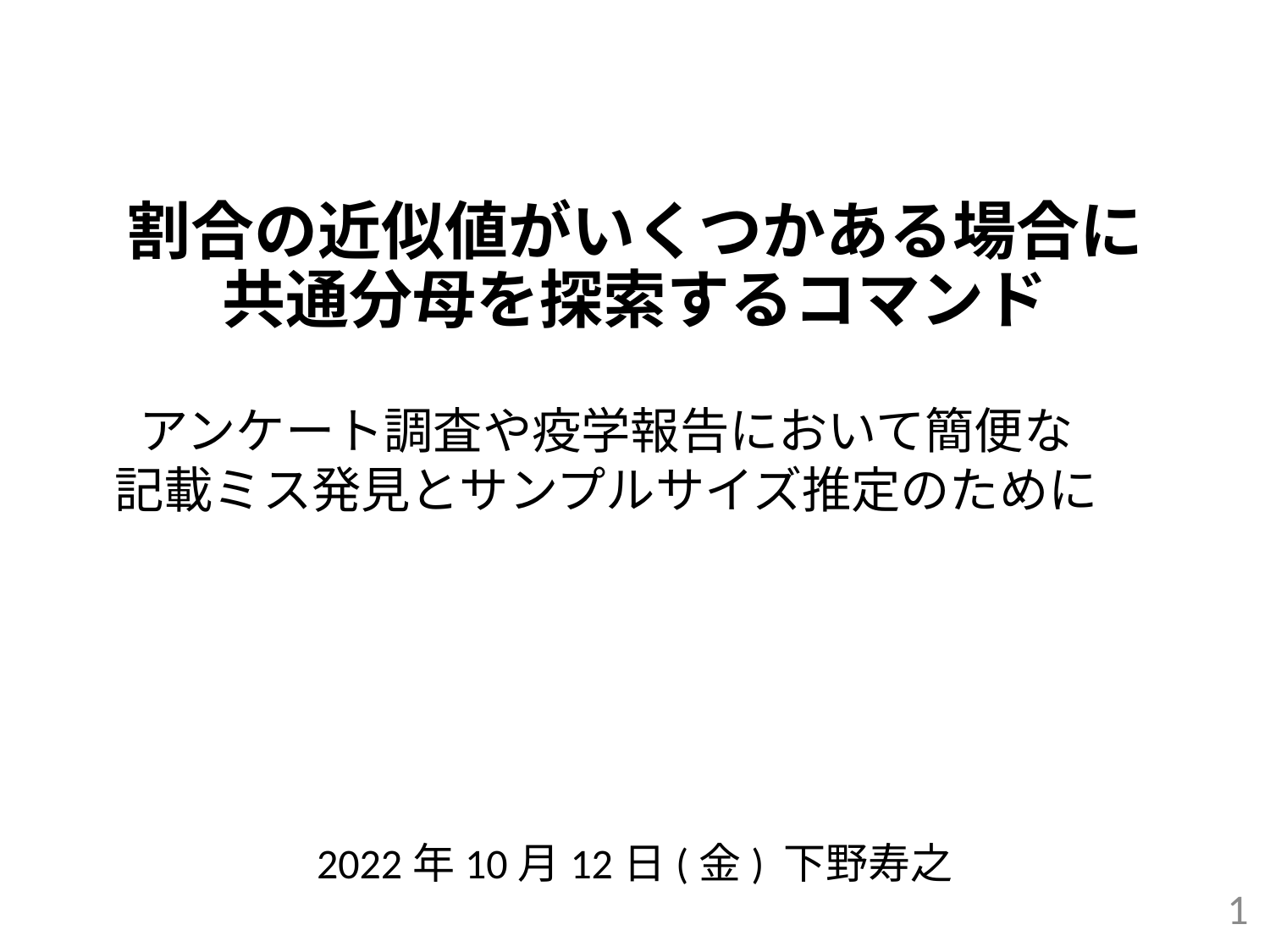

# 割合の近似値がいくつかある場合に 共通分母を探索するコマンド
アンケート調査や疫学報告において簡便な
記載ミス発見とサンプルサイズ推定のために
2022年10月12日(金) 下野寿之
1